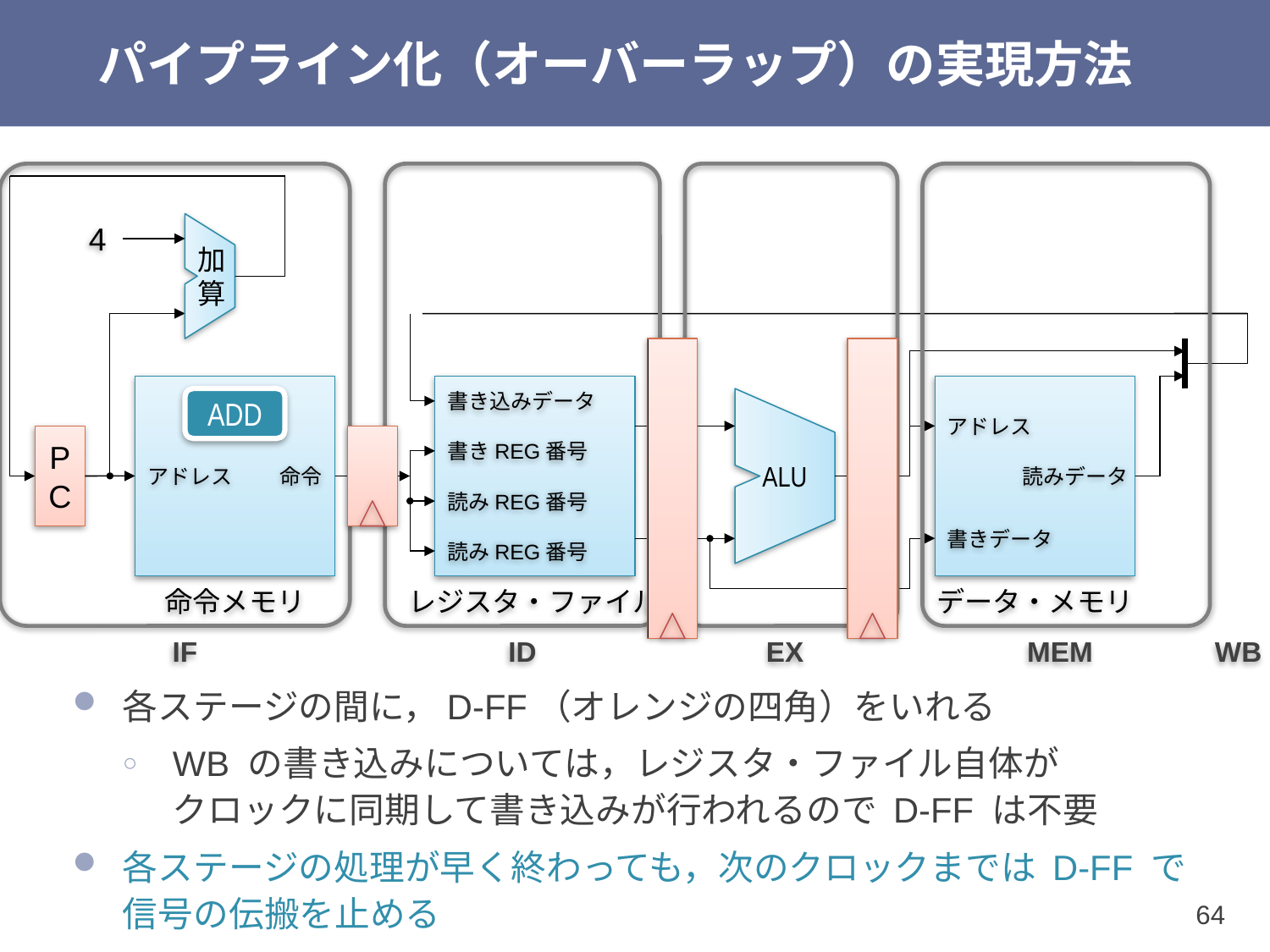

# パイプライン化（オーバーラップ）の実現方法

4
加算

書き込みデータ

ADD
アドレス
ALU
PC

書きREG番号

アドレス
命令
読みデータ
読みREG番号
書きデータ
読みREG番号

命令メモリ
レジスタ・ファイル
データ・メモリ

IF
ID
EX
MEM
WB
各ステージの間に，D-FF（オレンジの四角）をいれる
WB の書き込みについては，レジスタ・ファイル自体が
クロックに同期して書き込みが行われるので D-FF は不要
各ステージの処理が早く終わっても，次のクロックまでは D-FF で
信号の伝搬を止める